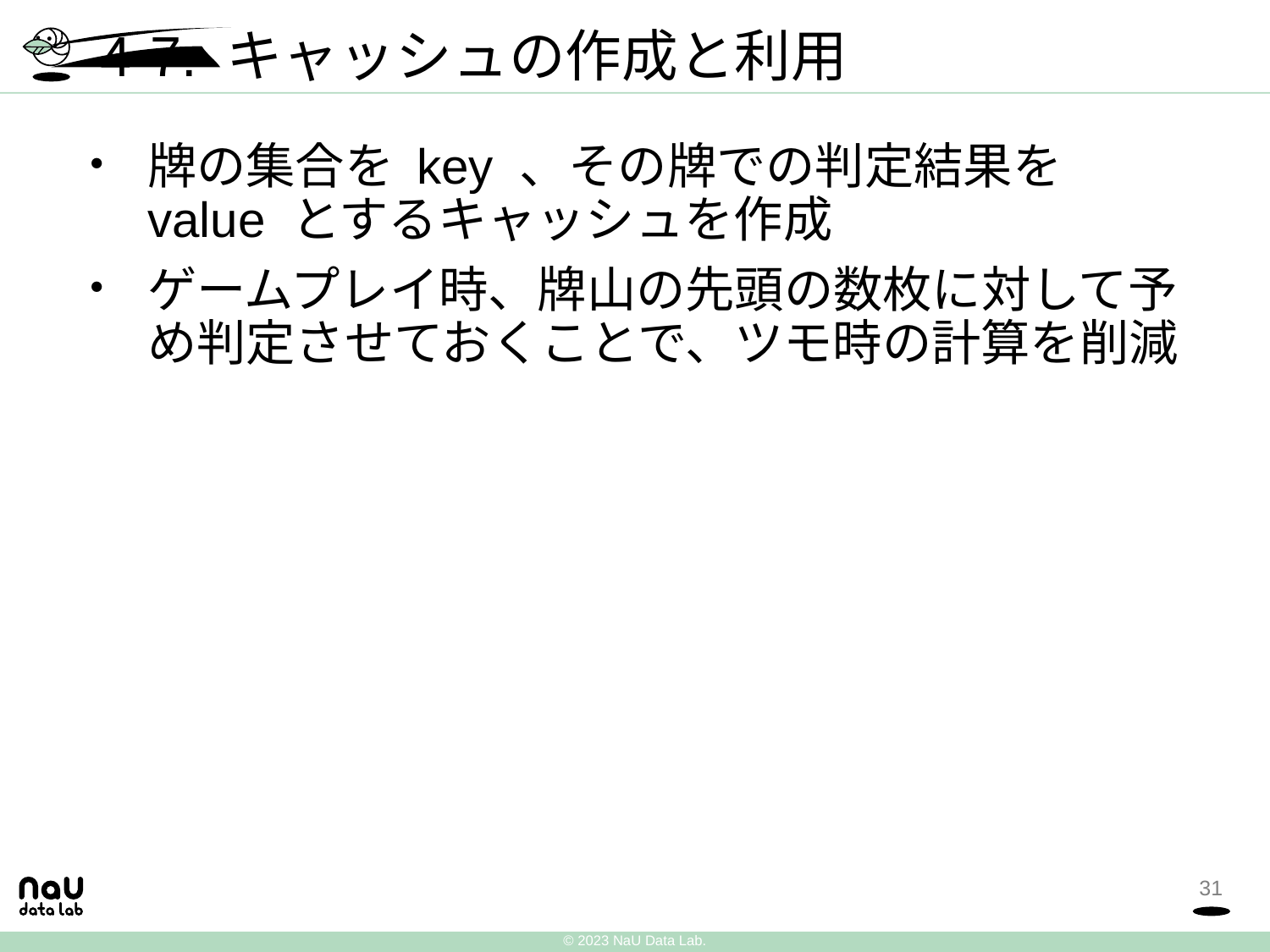

# 4-7. キャッシュの作成と利用
牌の集合を key 、その牌での判定結果を value とするキャッシュを作成
ゲームプレイ時、牌山の先頭の数枚に対して予め判定させておくことで、ツモ時の計算を削減